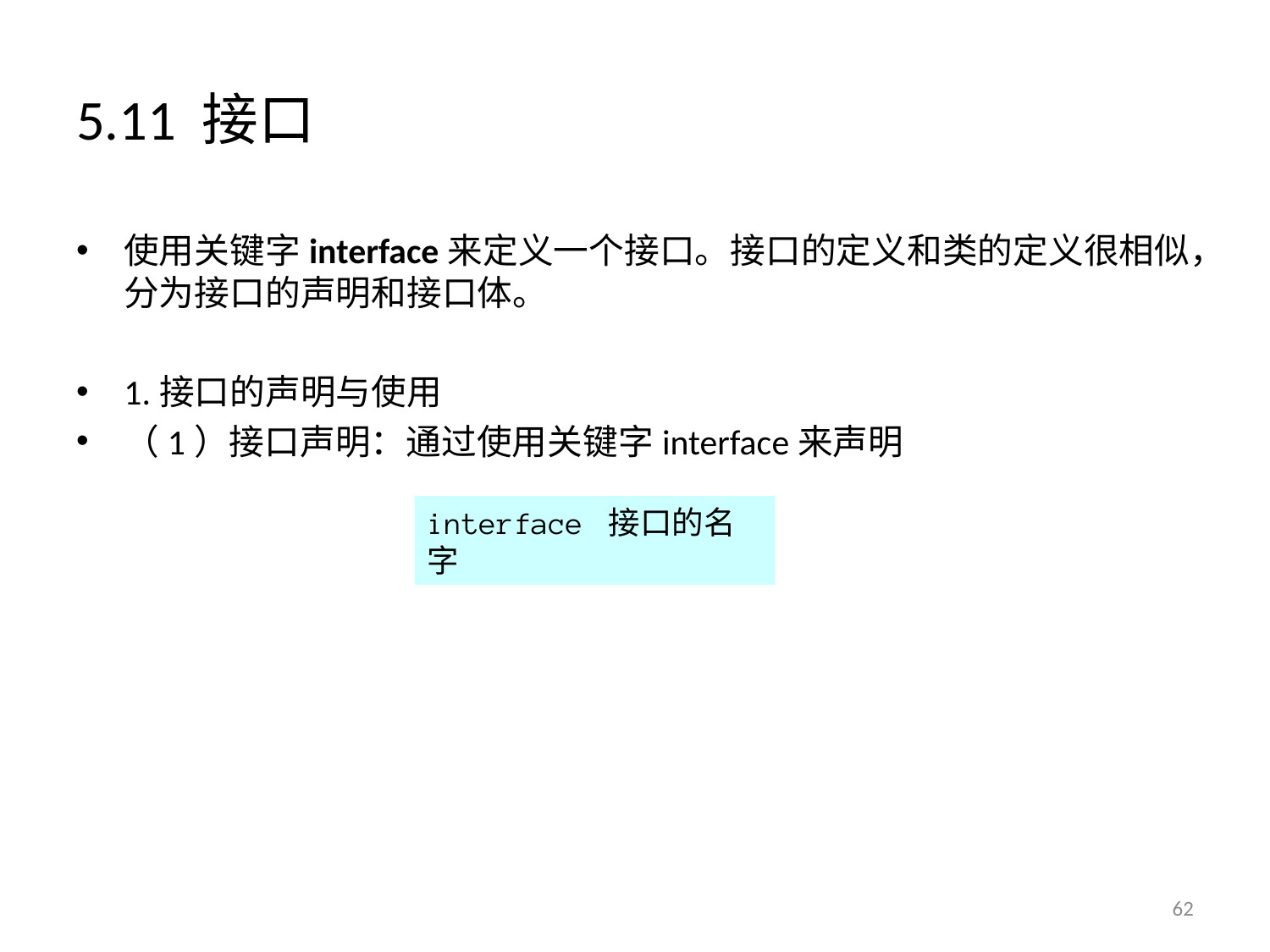

# 5.11 接口
使用关键字interface来定义一个接口。接口的定义和类的定义很相似，分为接口的声明和接口体。

1.接口的声明与使用
（1）接口声明：通过使用关键字interface来声明
interface 接口的名字
62